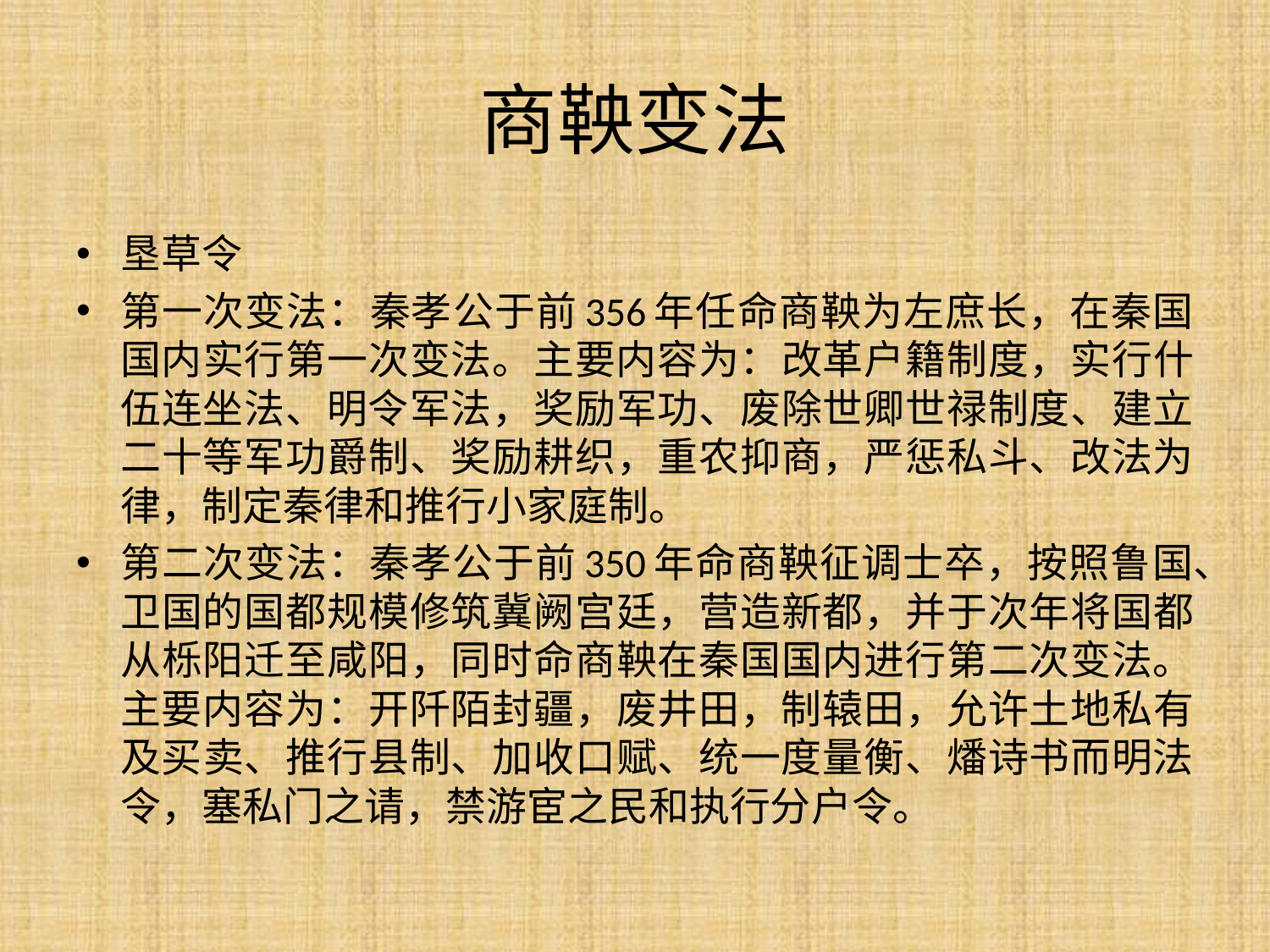

# 商鞅变法
垦草令
第一次变法：秦孝公于前356年任命商鞅为左庶长，在秦国国内实行第一次变法。主要内容为：改革户籍制度，实行什伍连坐法、明令军法，奖励军功、废除世卿世禄制度、建立二十等军功爵制、奖励耕织，重农抑商，严惩私斗、改法为律，制定秦律和推行小家庭制。
第二次变法：秦孝公于前350年命商鞅征调士卒，按照鲁国、卫国的国都规模修筑冀阙宫廷，营造新都，并于次年将国都从栎阳迁至咸阳，同时命商鞅在秦国国内进行第二次变法。主要内容为：开阡陌封疆，废井田，制辕田，允许土地私有及买卖、推行县制、加收口赋、统一度量衡、燔诗书而明法令，塞私门之请，禁游宦之民和执行分户令。